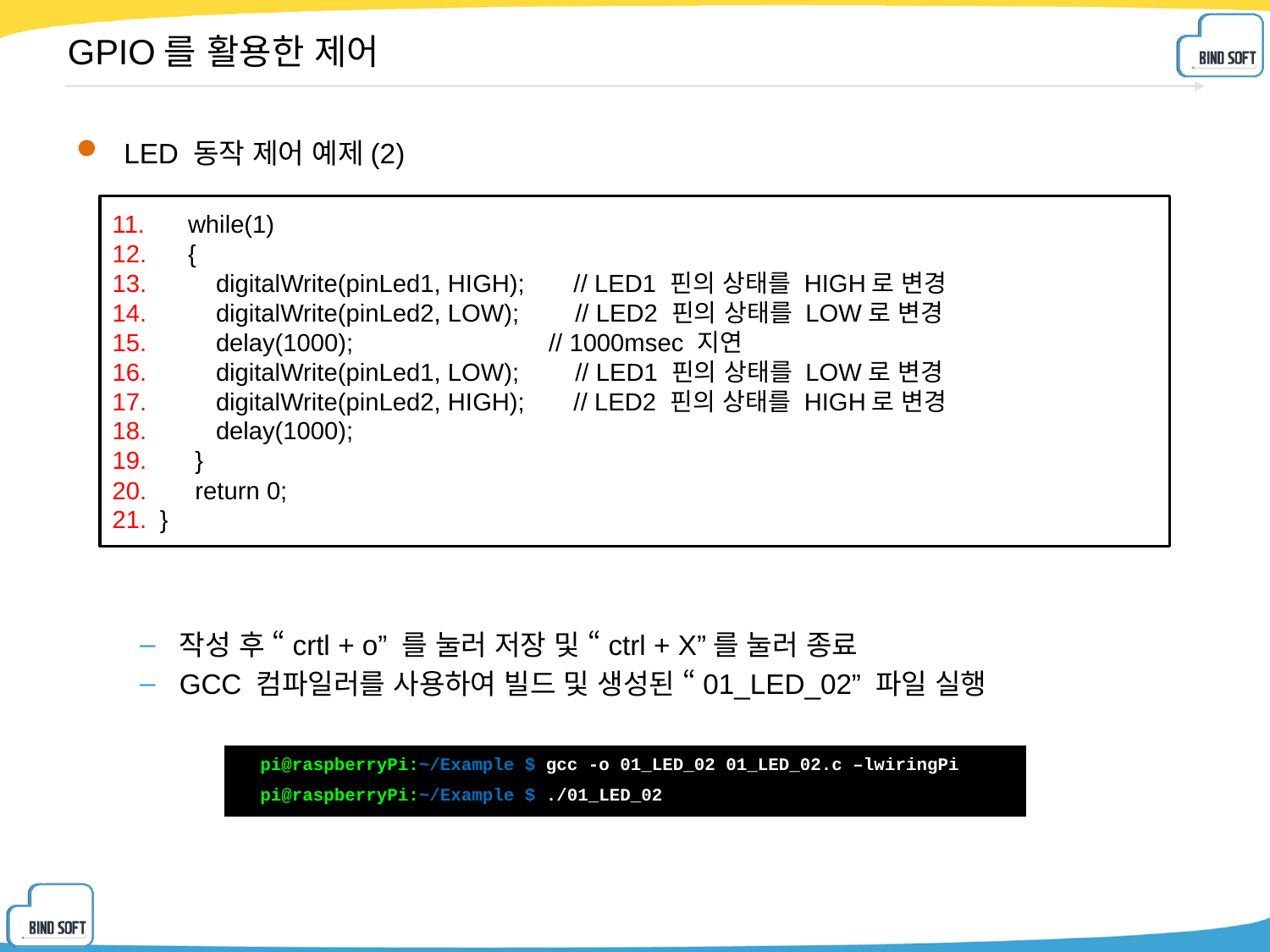

# GPIO를 활용한 제어
LED 동작 제어 예제(2)

작성 후 “crtl + o” 를 눌러 저장 및 “ctrl + X”를 눌러 종료
GCC 컴파일러를 사용하여 빌드 및 생성된 “01_LED_02” 파일 실행

    while(1)
    {
        digitalWrite(pinLed1, HIGH);       // LED1 핀의 상태를 HIGH로 변경
        digitalWrite(pinLed2, LOW);        // LED2 핀의 상태를 LOW로 변경
        delay(1000);                            // 1000msec 지연
        digitalWrite(pinLed1, LOW);        // LED1 핀의 상태를 LOW로 변경
        digitalWrite(pinLed2, HIGH);       // LED2 핀의 상태를 HIGH로 변경
        delay(1000);
     }
     return 0;
}
| pi@raspberryPi:~/Example $ gcc -o 01\_LED\_02 01\_LED\_02.c –lwiringPi pi@raspberryPi:~/Example $ ./01\_LED\_02 |
| --- |